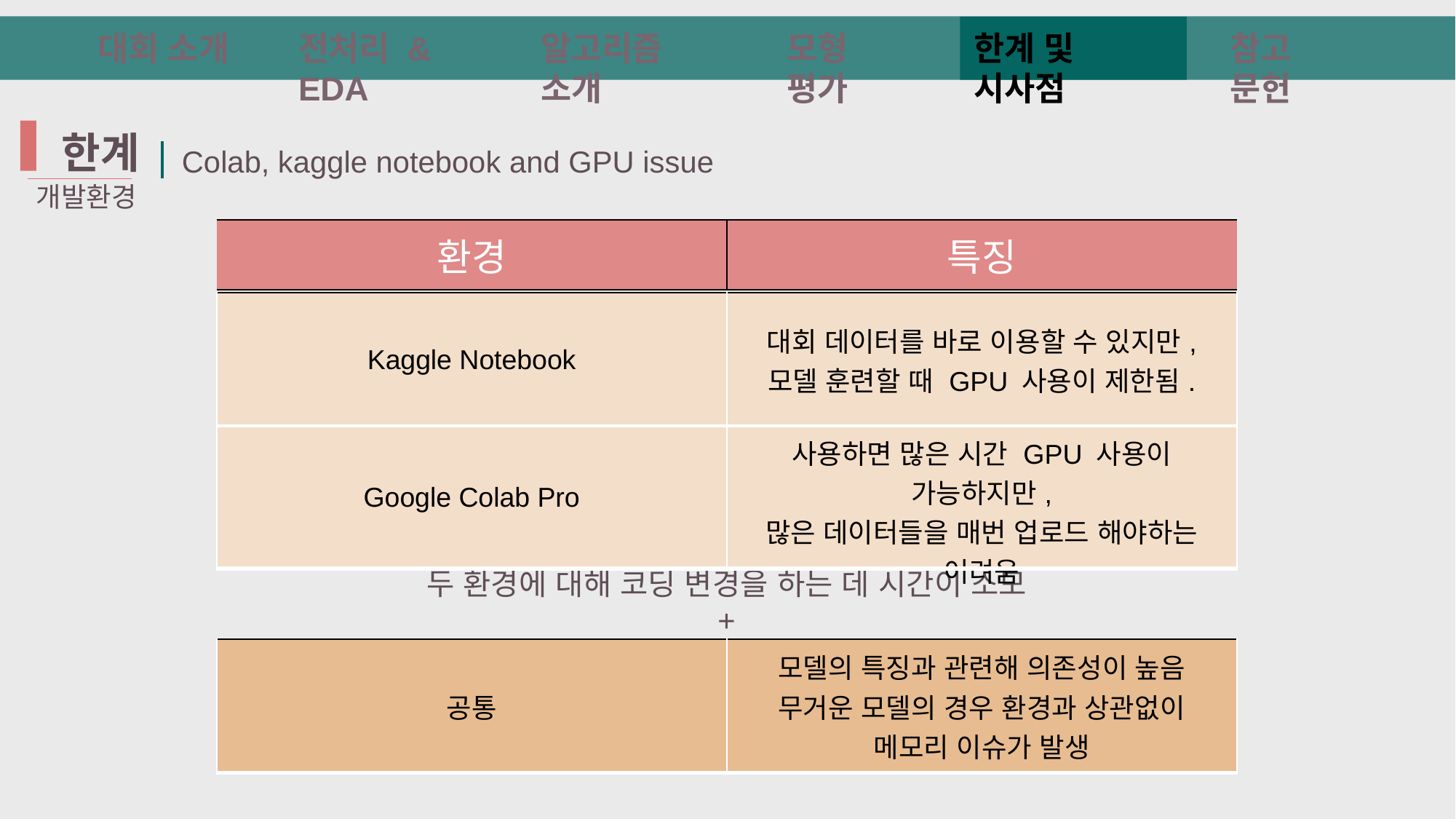

알고리즘 소개
대회 소개
전처리 & EDA
모형 평가
한계 및 시사점
참고 문헌
 한계

개발환경
Colab, kaggle notebook and GPU issue
| 환경 | 특징 |
| --- | --- |
| Kaggle Notebook | 대회 데이터를 바로 이용할 수 있지만, 모델 훈련할 때 GPU 사용이 제한됨. |
| --- | --- |
| Google Colab Pro | 사용하면 많은 시간 GPU 사용이 가능하지만, 많은 데이터들을 매번 업로드 해야하는 어려움 |
| --- | --- |
두 환경에 대해 코딩 변경을 하는 데 시간이 소모
+
| 공통 | 모델의 특징과 관련해 의존성이 높음 무거운 모델의 경우 환경과 상관없이 메모리 이슈가 발생 |
| --- | --- |